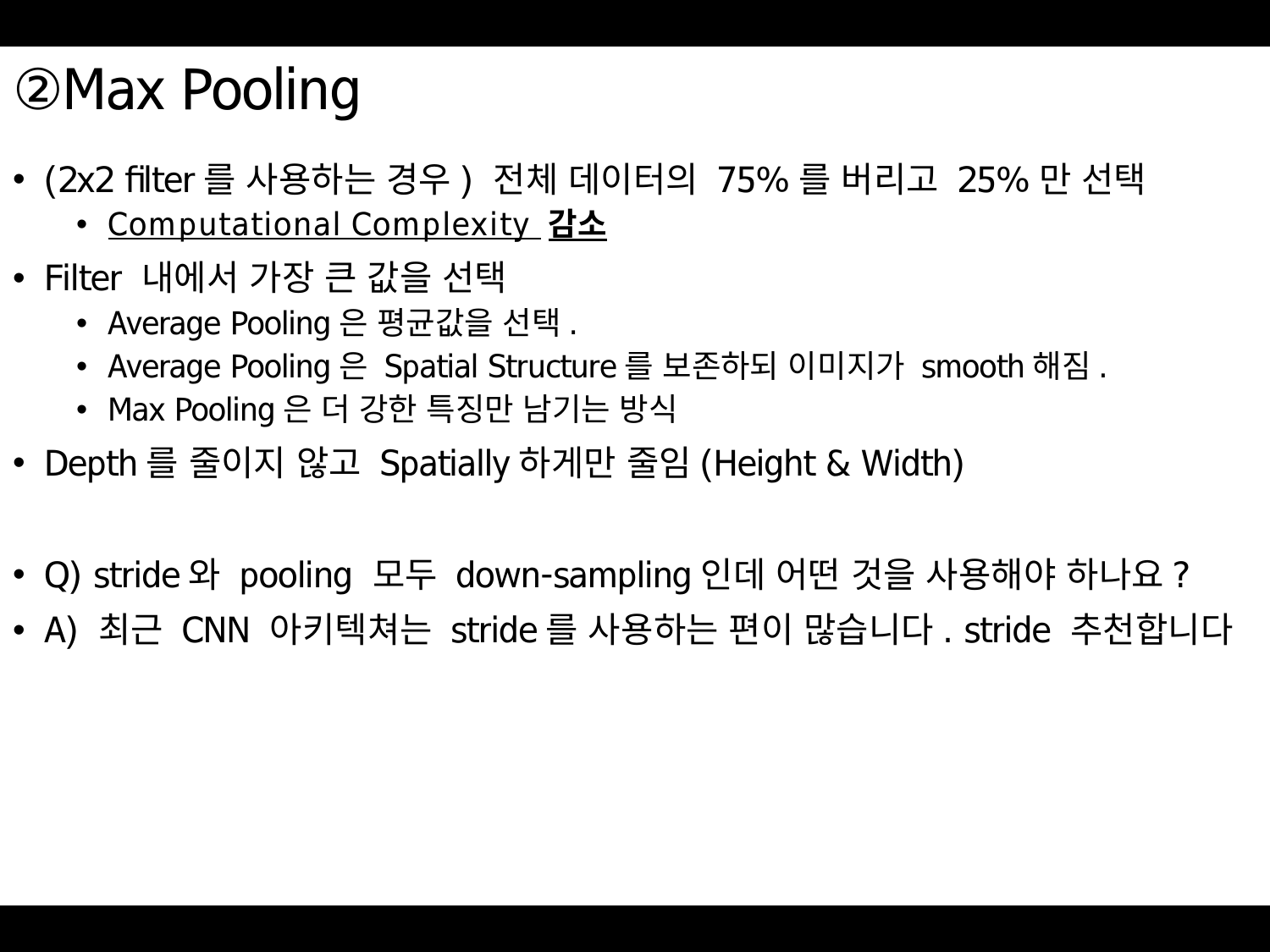

# ②Max Pooling
(2x2 filter를 사용하는 경우) 전체 데이터의 75%를 버리고 25%만 선택
Computational Complexity 감소
Filter 내에서 가장 큰 값을 선택
Average Pooling은 평균값을 선택.
Average Pooling은 Spatial Structure를 보존하되 이미지가 smooth해짐.
Max Pooling은 더 강한 특징만 남기는 방식
Depth를 줄이지 않고 Spatially하게만 줄임(Height & Width)

Q) stride와 pooling 모두 down-sampling인데 어떤 것을 사용해야 하나요?
A) 최근 CNN 아키텍쳐는 stride를 사용하는 편이 많습니다. stride 추천합니다